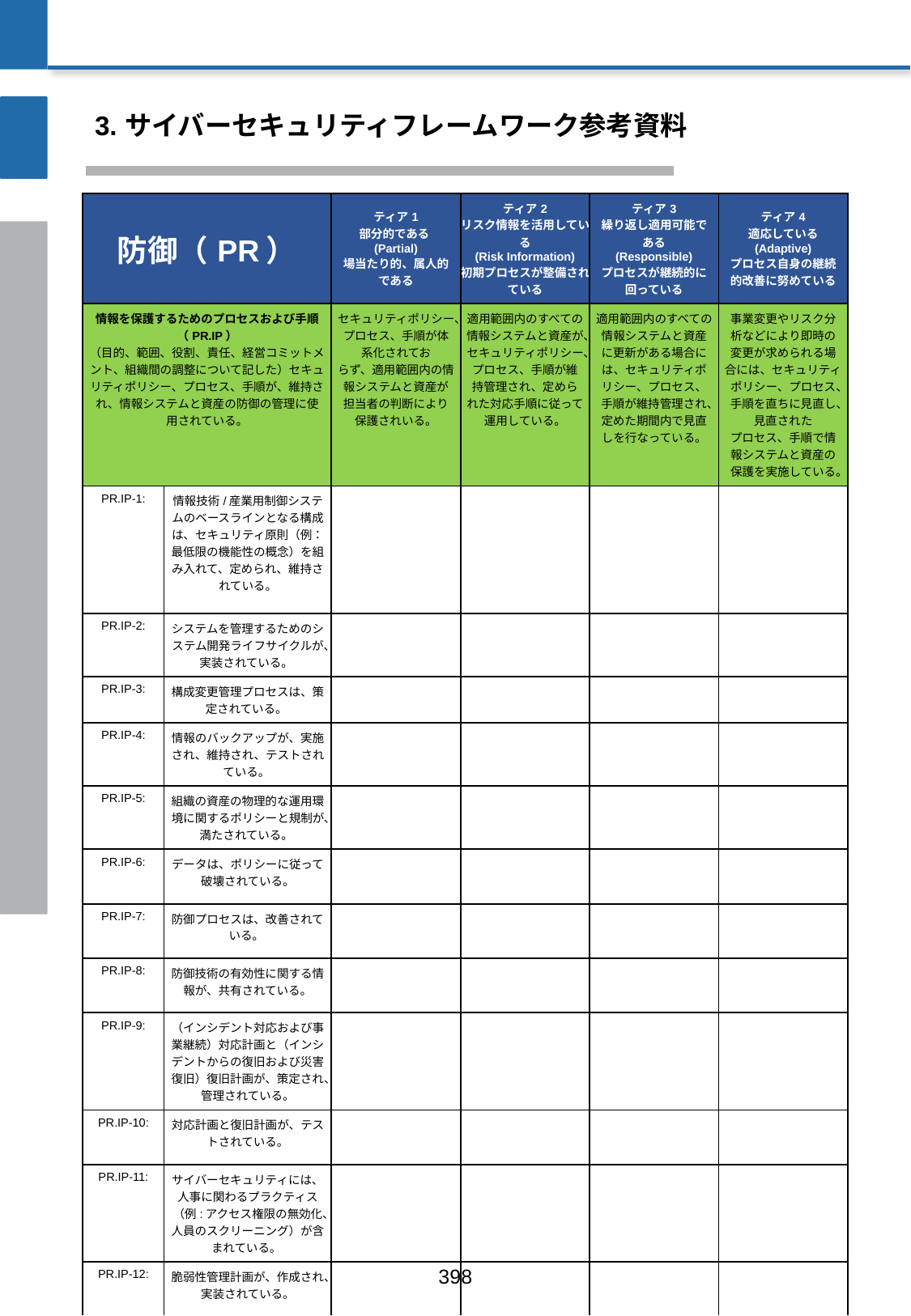

3. サイバーセキュリティフレームワーク参考資料
| 防御（PR） |  | ティア1 部分的である(Partial) 場当たり的、属人的である | ティア2 リスク情報を活用している (Risk Information) 初期プロセスが整備されている | ティア3 繰り返し適用可能である (Responsible) プロセスが継続的に回っている | ティア4 適応している (Adaptive) プロセス自身の継続的改善に努めている |
| --- | --- | --- | --- | --- | --- |
| 情報を保護するためのプロセスおよび手順（PR.IP） （目的、範囲、役割、責任、経営コミットメント、組織間の調整について記した）セキュリティポリシー、プロセス、手順が、維持され、情報システムと資産の防御の管理に使 用されている。 |  | セキュリティポリシー、プロセス、手順が体系化されてお らず、適用範囲内の情報システムと資産が担当者の判断により保護されいる。 | 適用範囲内のすべての情報システムと資産が、セキュリティポリシー、プロセス、手順が維持管理され、定められた対応手順に従って運用している。 | 適用範囲内のすべての情報システムと資産に更新がある場合には、セキュリティポ リシー、プロセス、手順が維持管理され、定めた期間内で見直しを行なっている。 | 事業変更やリスク分析などにより即時の変更が求められる場合には、セキュリティポリシー、プロセス、手順を直ちに見直し、見直された プロセス、手順で情報システムと資産の保護を実施している。 |
| PR.IP-1: | 情報技術/産業用制御システムのベースラインとなる構成は、セキュリティ原則（例：最低限の機能性の概念）を組み入れて、定められ、維持されている。 |  |  |  |  |
| PR.IP-2: | システムを管理するためのシステム開発ライフサイクルが、実装されている。 |  |  |  |  |
| PR.IP-3: | 構成変更管理プロセスは、策定されている。 |  |  |  |  |
| PR.IP-4: | 情報のバックアップが、実施され、維持され、テストされている。 |  |  |  |  |
| PR.IP-5: | 組織の資産の物理的な運用環境に関するポリシーと規制が、満たされている。 |  |  |  |  |
| PR.IP-6: | データは、ポリシーに従って破壊されている。 |  |  |  |  |
| PR.IP-7: | 防御プロセスは、改善されている。 |  |  |  |  |
| PR.IP-8: | 防御技術の有効性に関する情報が、共有されている。 |  |  |  |  |
| PR.IP-9: | （インシデント対応および事業継続）対応計画と（インシデントからの復旧および災害復旧）復旧計画が、策定され、管理されている。 |  |  |  |  |
| PR.IP-10: | 対応計画と復旧計画が、テストされている。 |  |  |  |  |
| PR.IP-11: | サイバーセキュリティには、人事に関わるプラクティス（例:アクセス権限の無効化、人員のスクリーニング）が含まれている。 |  |  |  |  |
| PR.IP-12: | 脆弱性管理計画が、作成され、実装されている。 |  |  |  |  |
398